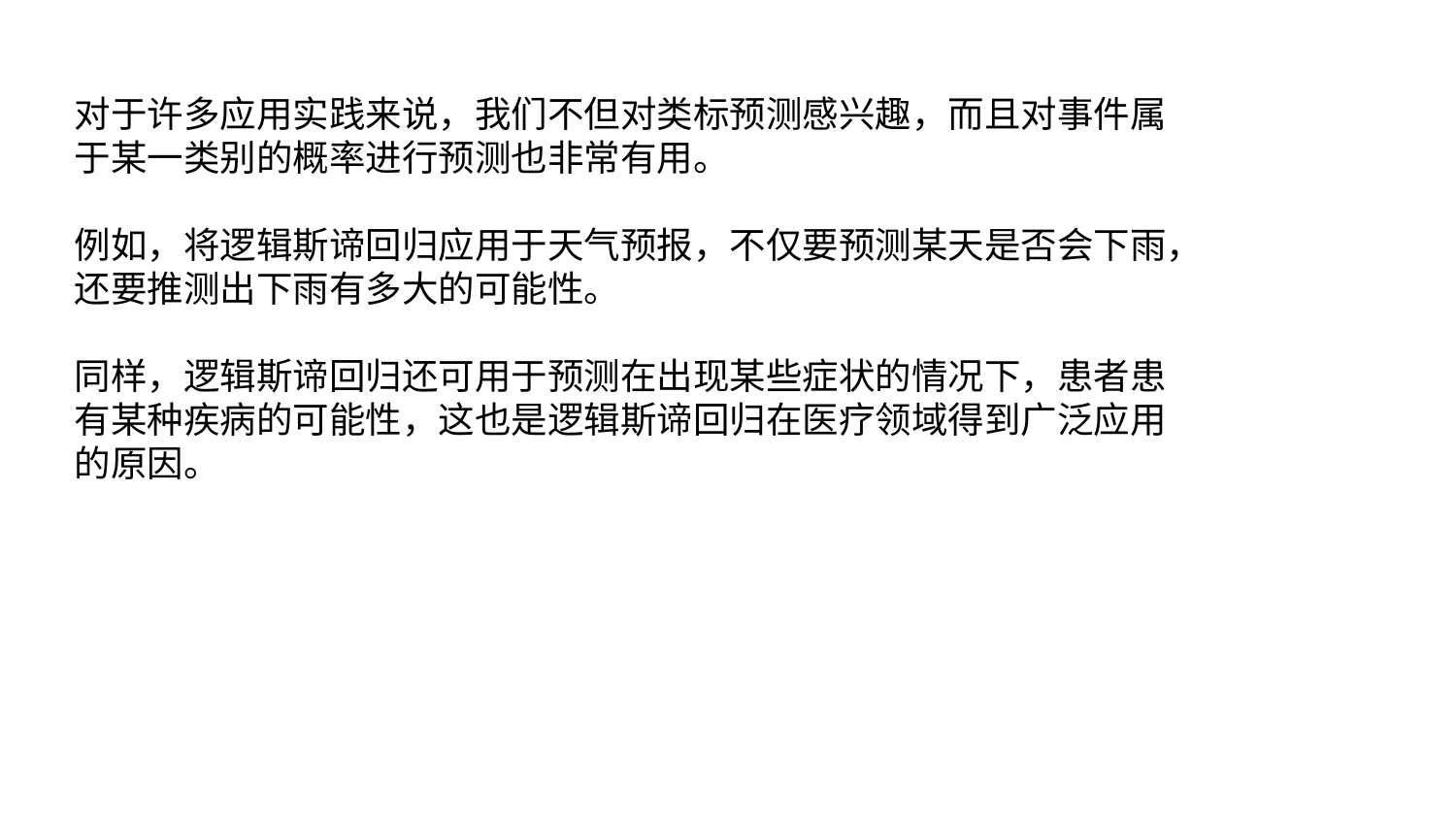

对于许多应用实践来说，我们不但对类标预测感兴趣，而且对事件属于某一类别的概率进行预测也非常有用。

例如，将逻辑斯谛回归应用于天气预报，不仅要预测某天是否会下雨，
还要推测出下雨有多大的可能性。

同样，逻辑斯谛回归还可用于预测在出现某些症状的情况下，患者患有某种疾病的可能性，这也是逻辑斯谛回归在医疗领域得到广泛应用的原因。